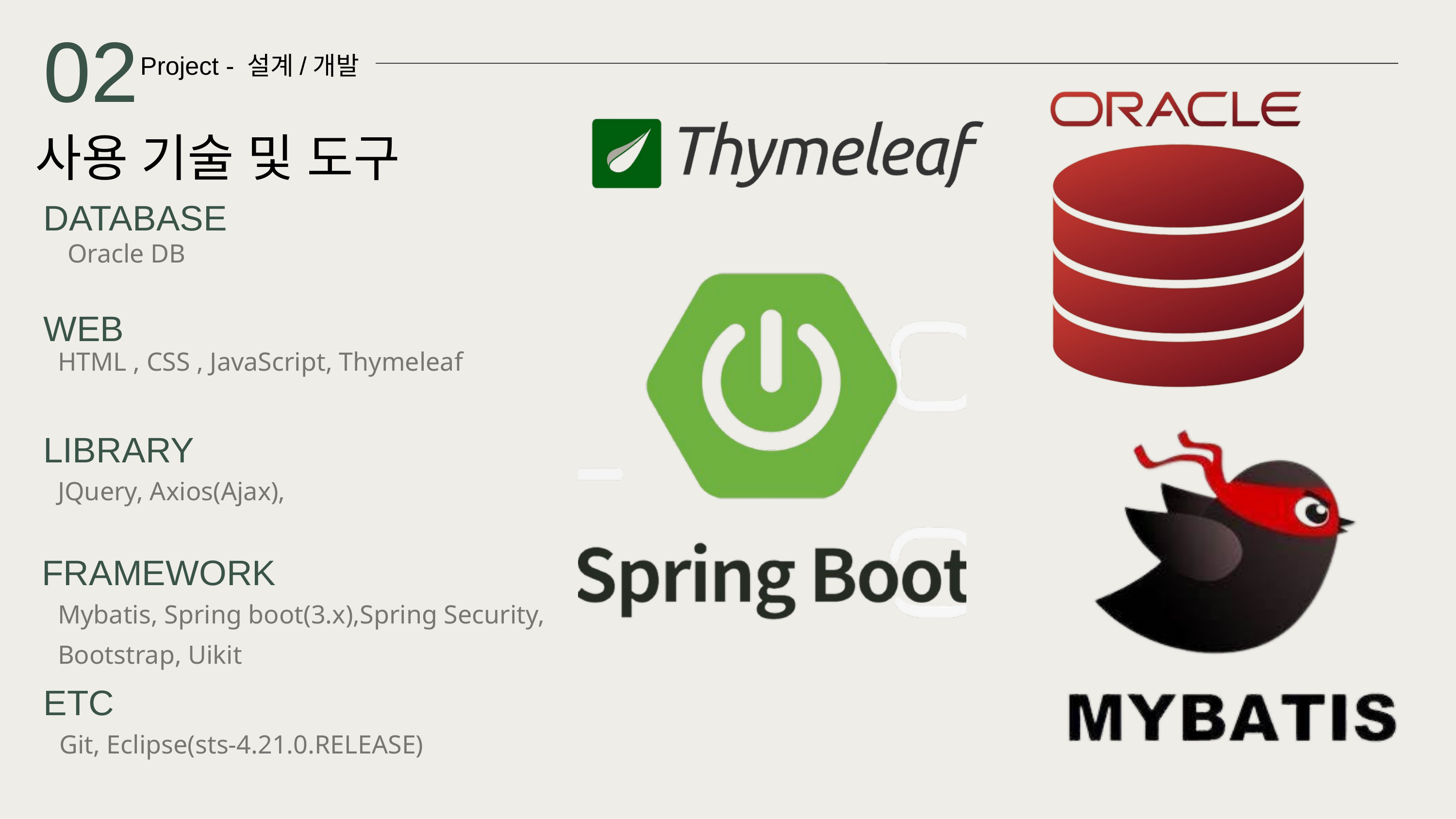

02
Project - 설계/개발

사용 기술 및 도구
DATABASE
Oracle DB

WEB
HTML , CSS , JavaScript, Thymeleaf
LIBRARY

JQuery, Axios(Ajax),
FRAMEWORK
Mybatis, Spring boot(3.x),Spring Security,
Bootstrap, Uikit
ETC
Git, Eclipse(sts-4.21.0.RELEASE)